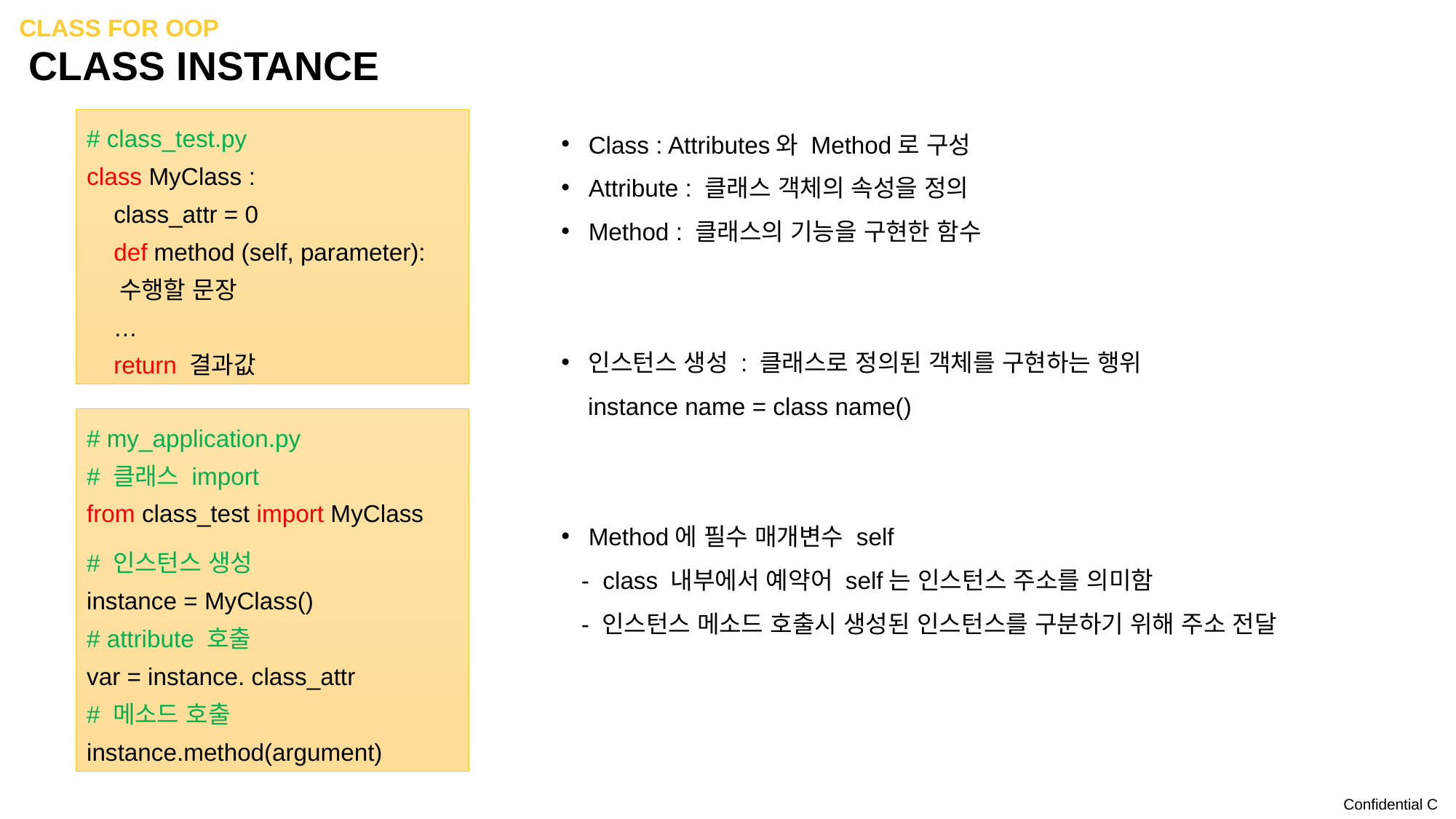

Class for OOP
# Class instance
# class_test.py
class MyClass :
    class_attr = 0
    def method (self, parameter):
    수행할 문장
    …
    return 결과값
Class : Attributes와 Method로 구성
Attribute : 클래스 객체의 속성을 정의
Method : 클래스의 기능을 구현한 함수

인스턴스 생성 : 클래스로 정의된 객체를 구현하는 행위
    instance name = class name()

Method에 필수 매개변수 self
   -  class 내부에서 예약어 self는 인스턴스 주소를 의미함
   - 인스턴스 메소드 호출시 생성된 인스턴스를 구분하기 위해 주소 전달
# my_application.py
# 클래스 import
from class_test import MyClass

# 인스턴스 생성
instance = MyClass()
# attribute 호출
var = instance. class_attr
# 메소드 호출
instance.method(argument)